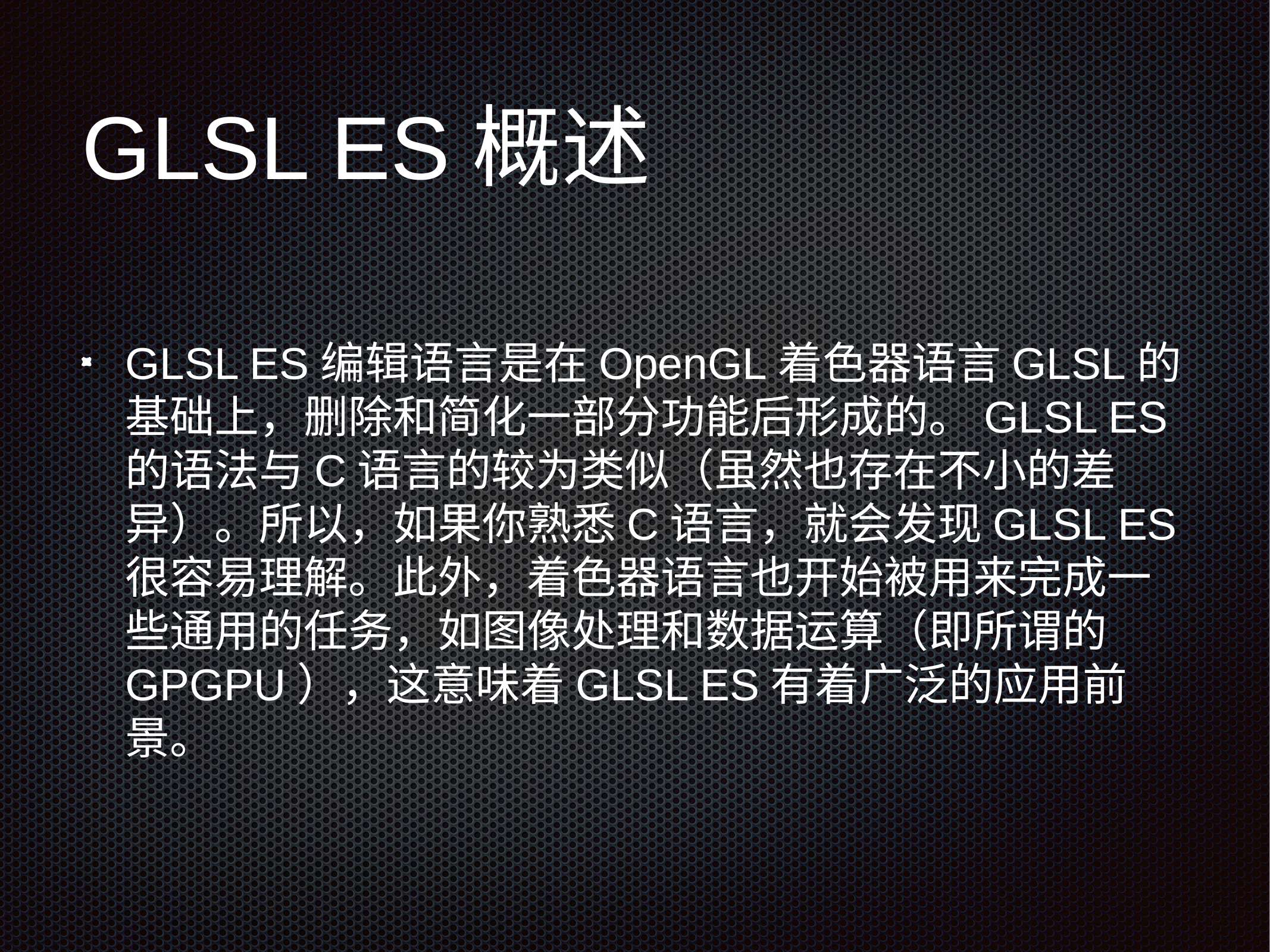

# GLSL ES概述
GLSL ES编辑语言是在OpenGL着色器语言GLSL的基础上，删除和简化一部分功能后形成的。GLSL ES的语法与C语言的较为类似（虽然也存在不小的差异）。所以，如果你熟悉C语言，就会发现GLSL ES很容易理解。此外，着色器语言也开始被用来完成一些通用的任务，如图像处理和数据运算（即所谓的GPGPU），这意味着GLSL ES有着广泛的应用前景。